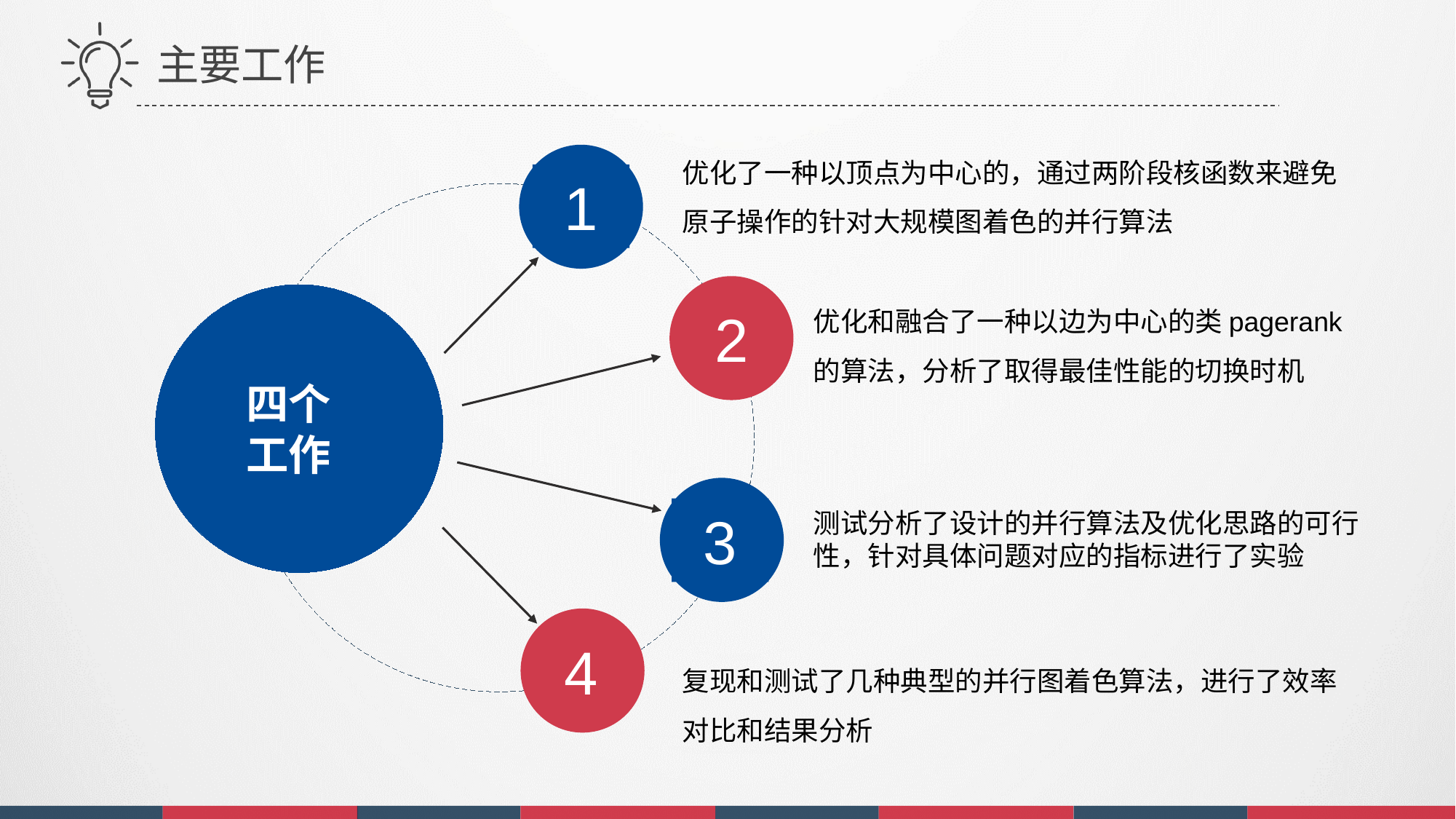

主要工作
优化了一种以顶点为中心的，通过两阶段核函数来避免原子操作的针对大规模图着色的并行算法

1

2
优化和融合了一种以边为中心的类pagerank的算法，分析了取得最佳性能的切换时机

四个工作

3
测试分析了设计的并行算法及优化思路的可行性，针对具体问题对应的指标进行了实验

4
复现和测试了几种典型的并行图着色算法，进行了效率对比和结果分析